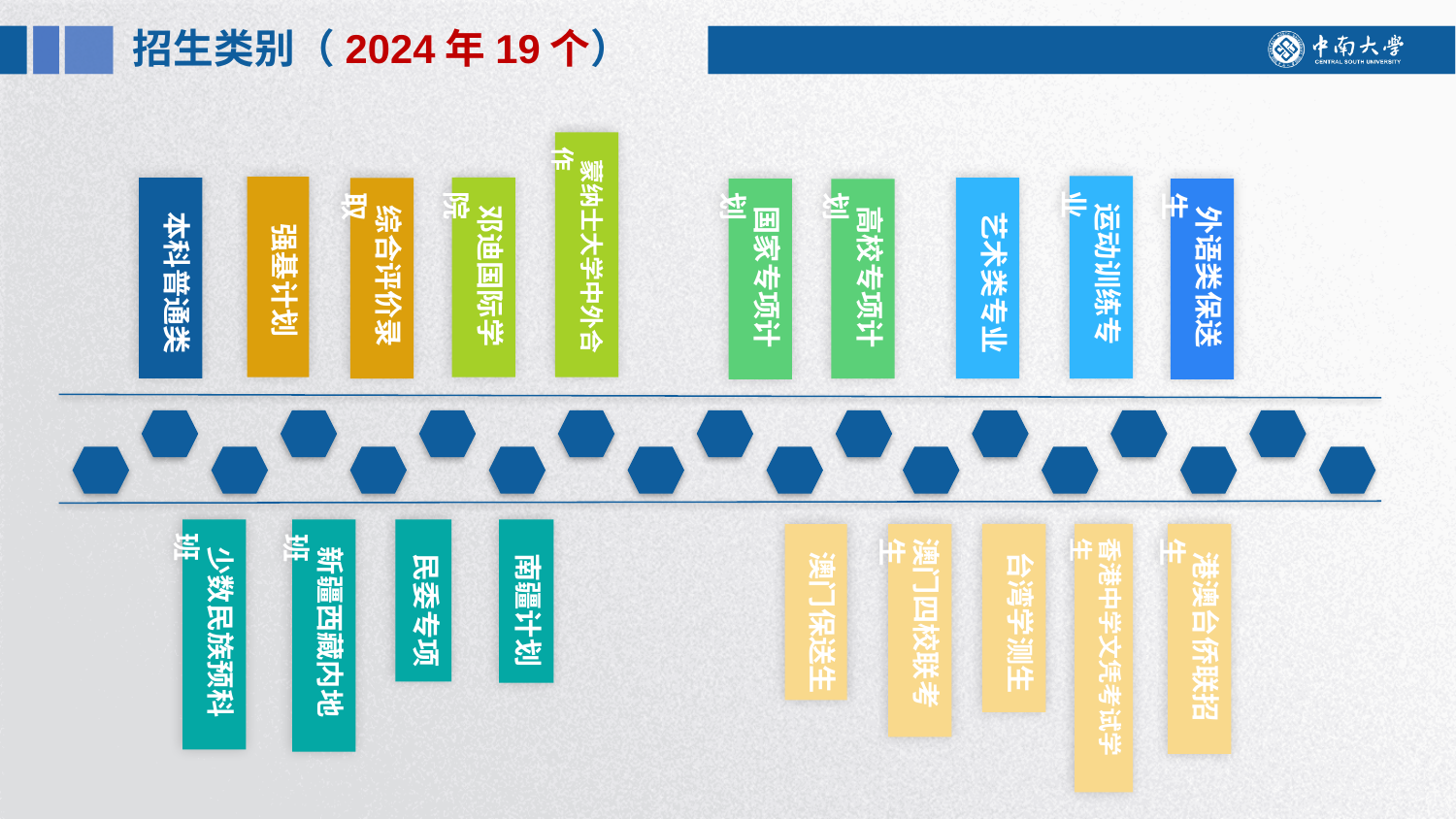

招生类别（2024年19个）

 蒙纳士大学中外合作
 运动训练专业
    强基计划
 邓迪国际学院
  本科普通类
  艺术类专业
 综合评价录取
 国家专项计划
 外语类保送生
 高校专项计划

 少数民族预科班
 新疆西藏内地班
  民委专项
  南疆计划
香港中学文凭考试学生
 港澳台侨联招生
 澳门保送生
澳门四校联考生
 台湾学测生